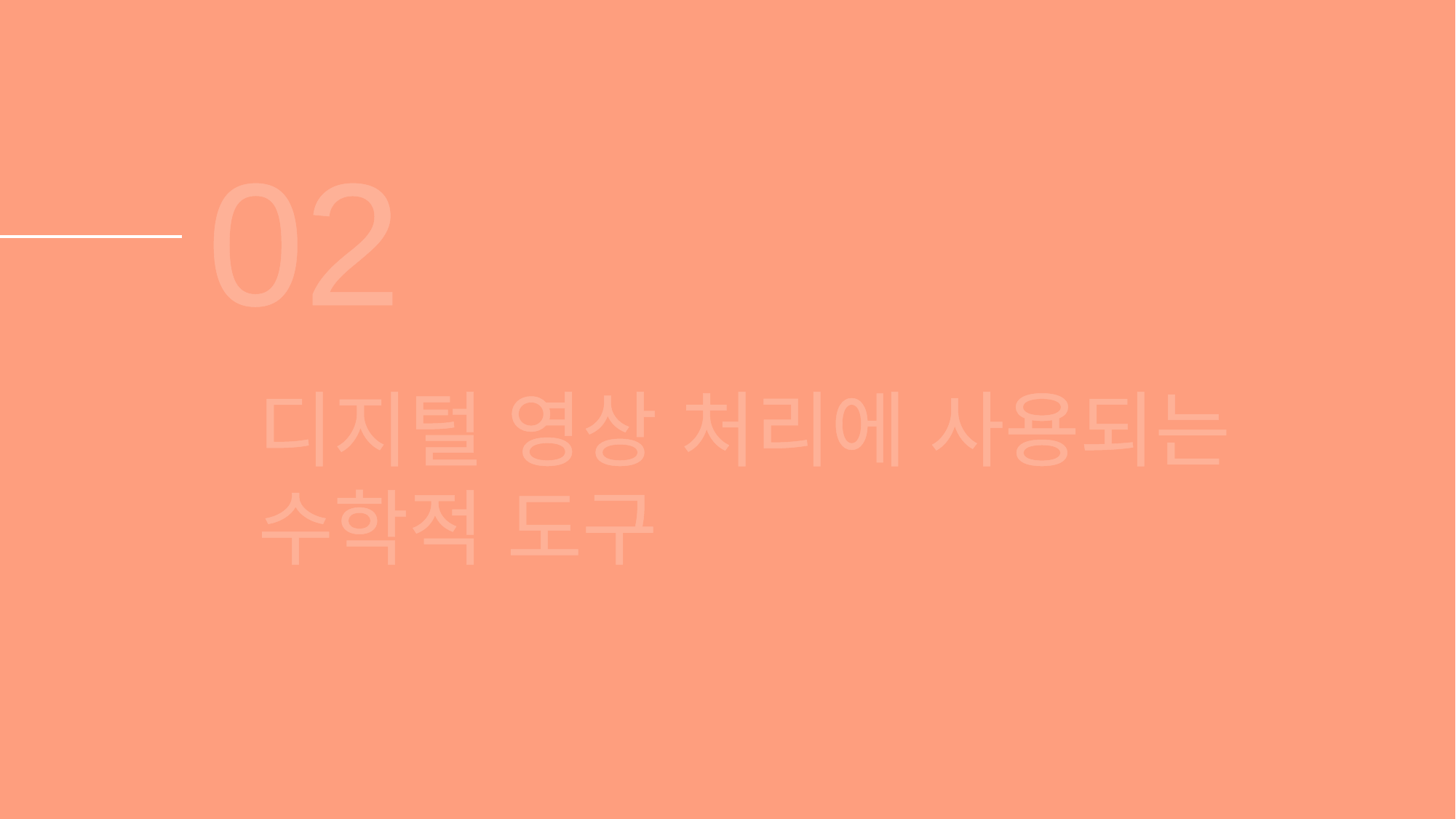

02
디지털 영상 처리에 사용되는
수학적 도구